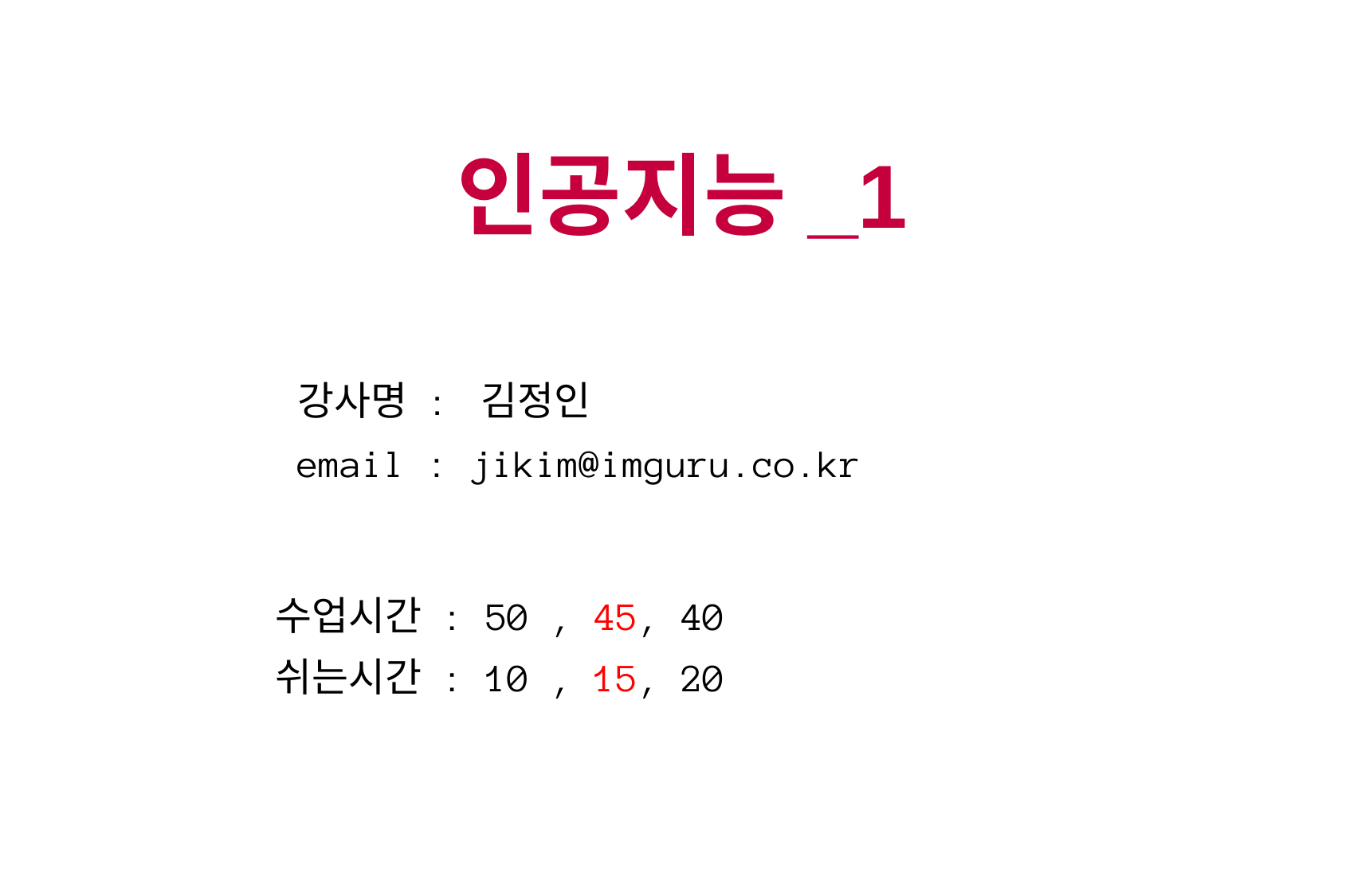

인공지능_1
강사명 : 김정인
email : jikim@imguru.co.kr
수업시간 : 50 , 45, 40
쉬는시간 : 10 , 15, 20